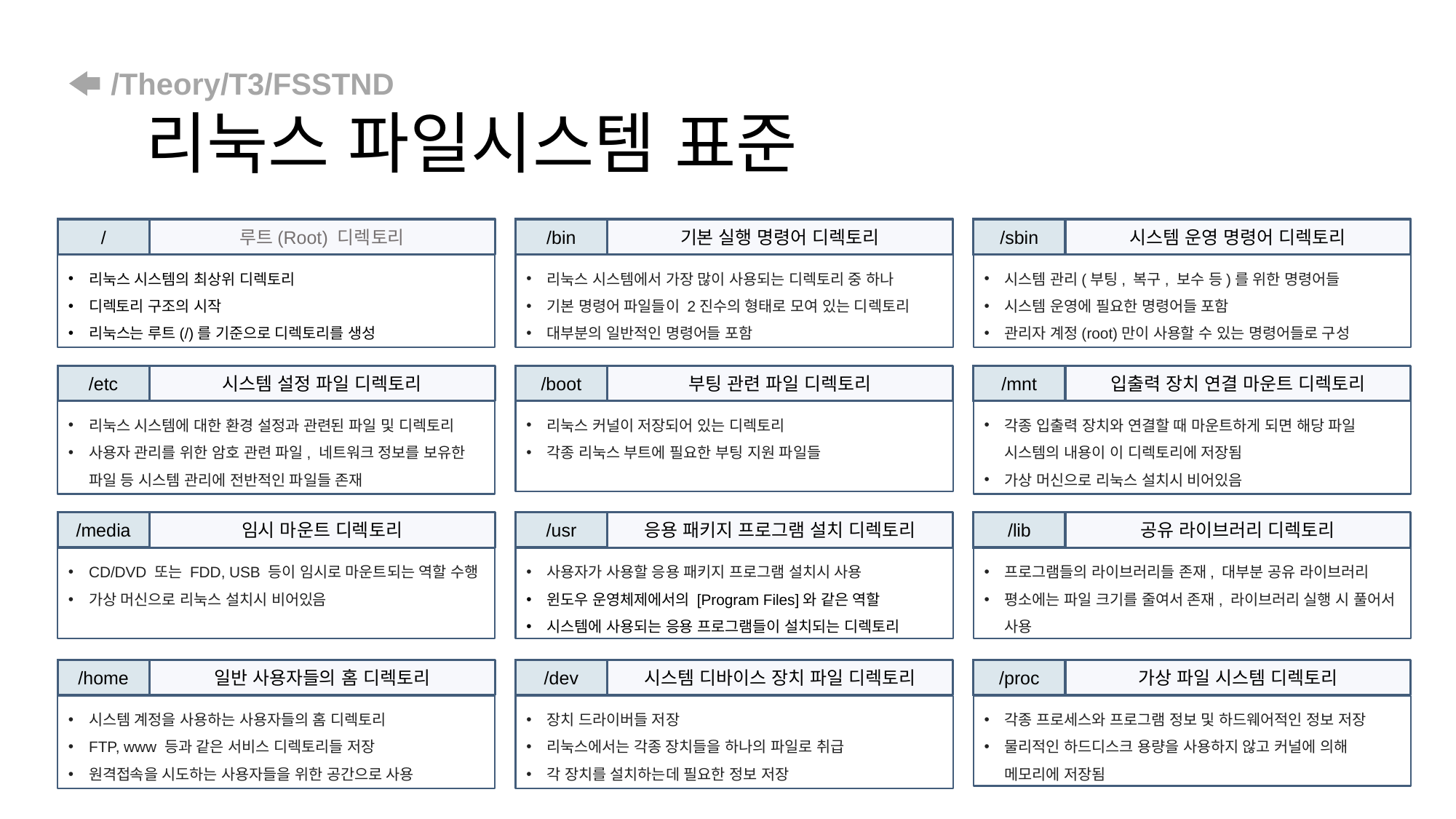

# /Theory/T3/FSSTND 리눅스 파일시스템 표준

/
루트(Root) 디렉토리
리눅스 시스템의 최상위 디렉토리
디렉토리 구조의 시작
리눅스는 루트(/)를 기준으로 디렉토리를 생성
/bin
기본 실행 명령어 디렉토리
리눅스 시스템에서 가장 많이 사용되는 디렉토리 중 하나
기본 명령어 파일들이 2진수의 형태로 모여 있는 디렉토리
대부분의 일반적인 명령어들 포함
/sbin
시스템 운영 명령어 디렉토리
시스템 관리(부팅, 복구, 보수 등)를 위한 명령어들
시스템 운영에 필요한 명령어들 포함
관리자 계정(root)만이 사용할 수 있는 명령어들로 구성
/etc
시스템 설정 파일 디렉토리
리눅스 시스템에 대한 환경 설정과 관련된 파일 및 디렉토리
사용자 관리를 위한 암호 관련 파일, 네트워크 정보를 보유한 파일 등 시스템 관리에 전반적인 파일들 존재
/boot
부팅 관련 파일 디렉토리
리눅스 커널이 저장되어 있는 디렉토리
각종 리눅스 부트에 필요한 부팅 지원 파일들
/mnt
입출력 장치 연결 마운트 디렉토리
각종 입출력 장치와 연결할 때 마운트하게 되면 해당 파일 시스템의 내용이 이 디렉토리에 저장됨
가상 머신으로 리눅스 설치시 비어있음
/media
임시 마운트 디렉토리
CD/DVD 또는 FDD, USB 등이 임시로 마운트되는 역할 수행
가상 머신으로 리눅스 설치시 비어있음
/usr
응용 패키지 프로그램 설치 디렉토리
사용자가 사용할 응용 패키지 프로그램 설치시 사용
윈도우 운영체제에서의 [Program Files]와 같은 역할
시스템에 사용되는 응용 프로그램들이 설치되는 디렉토리
/lib
공유 라이브러리 디렉토리
프로그램들의 라이브러리들 존재, 대부분 공유 라이브러리
평소에는 파일 크기를 줄여서 존재, 라이브러리 실행 시 풀어서 사용
/home
일반 사용자들의 홈 디렉토리
시스템 계정을 사용하는 사용자들의 홈 디렉토리
FTP, www 등과 같은 서비스 디렉토리들 저장
원격접속을 시도하는 사용자들을 위한 공간으로 사용
/dev
시스템 디바이스 장치 파일 디렉토리
장치 드라이버들 저장
리눅스에서는 각종 장치들을 하나의 파일로 취급
각 장치를 설치하는데 필요한 정보 저장
/proc
가상 파일 시스템 디렉토리
각종 프로세스와 프로그램 정보 및 하드웨어적인 정보 저장
물리적인 하드디스크 용량을 사용하지 않고 커널에 의해 메모리에 저장됨